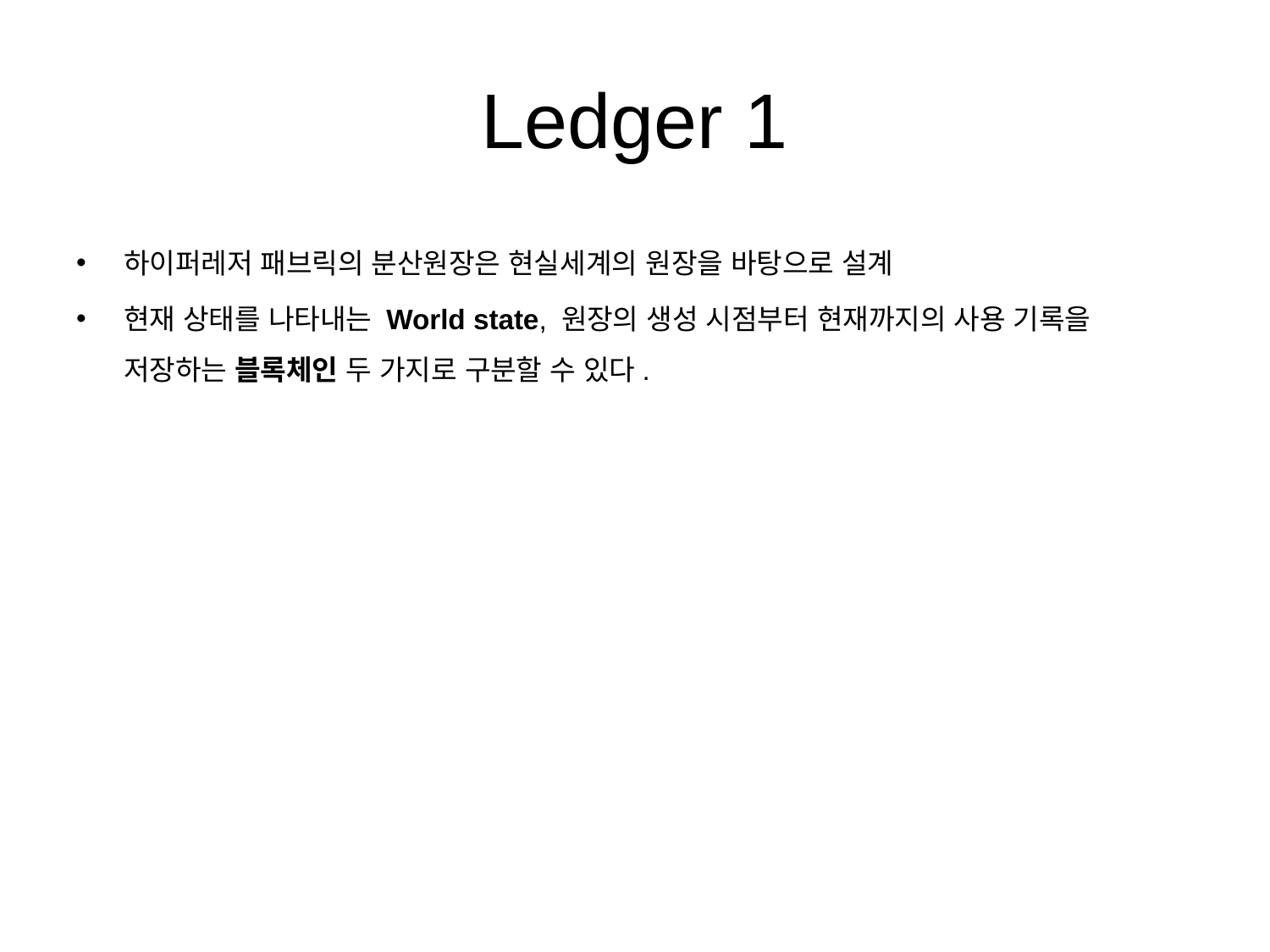

# Ledger 1
하이퍼레저 패브릭의 분산원장은 현실세계의 원장을 바탕으로 설계
현재 상태를 나타내는 World state, 원장의 생성 시점부터 현재까지의 사용 기록을 저장하는 블록체인 두 가지로 구분할 수 있다.